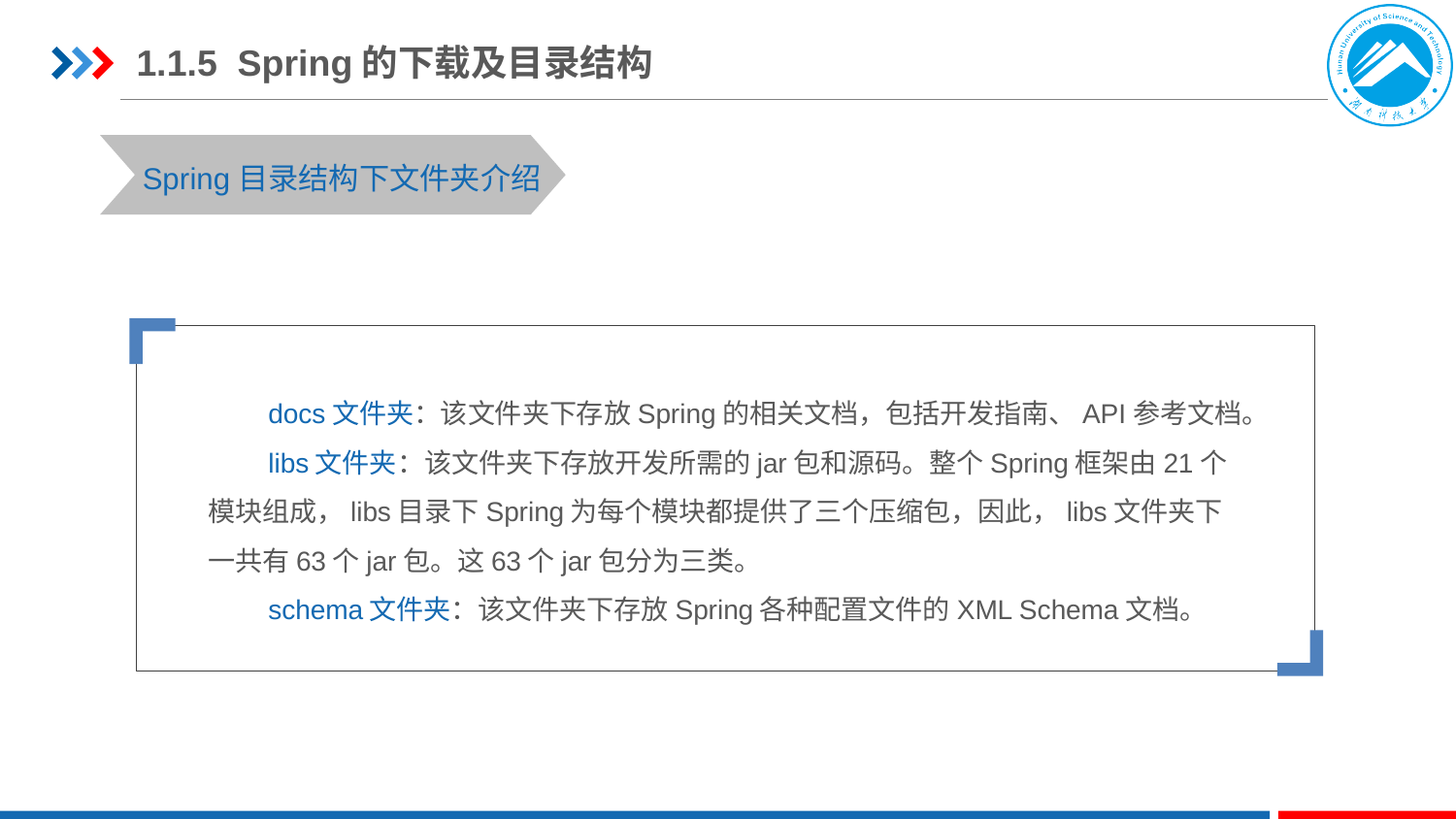

1.1.5  Spring的下载及目录结构

STEP  01
STEP  03
Spring目录结构下文件夹介绍

        docs文件夹：该文件夹下存放Spring的相关文档，包括开发指南、API参考文档。
        libs文件夹：该文件夹下存放开发所需的jar包和源码。整个Spring框架由21个模块组成，libs目录下Spring为每个模块都提供了三个压缩包，因此，libs文件夹下一共有63个jar包。这63个jar包分为三类。
        schema文件夹：该文件夹下存放Spring各种配置文件的XML Schema文档。